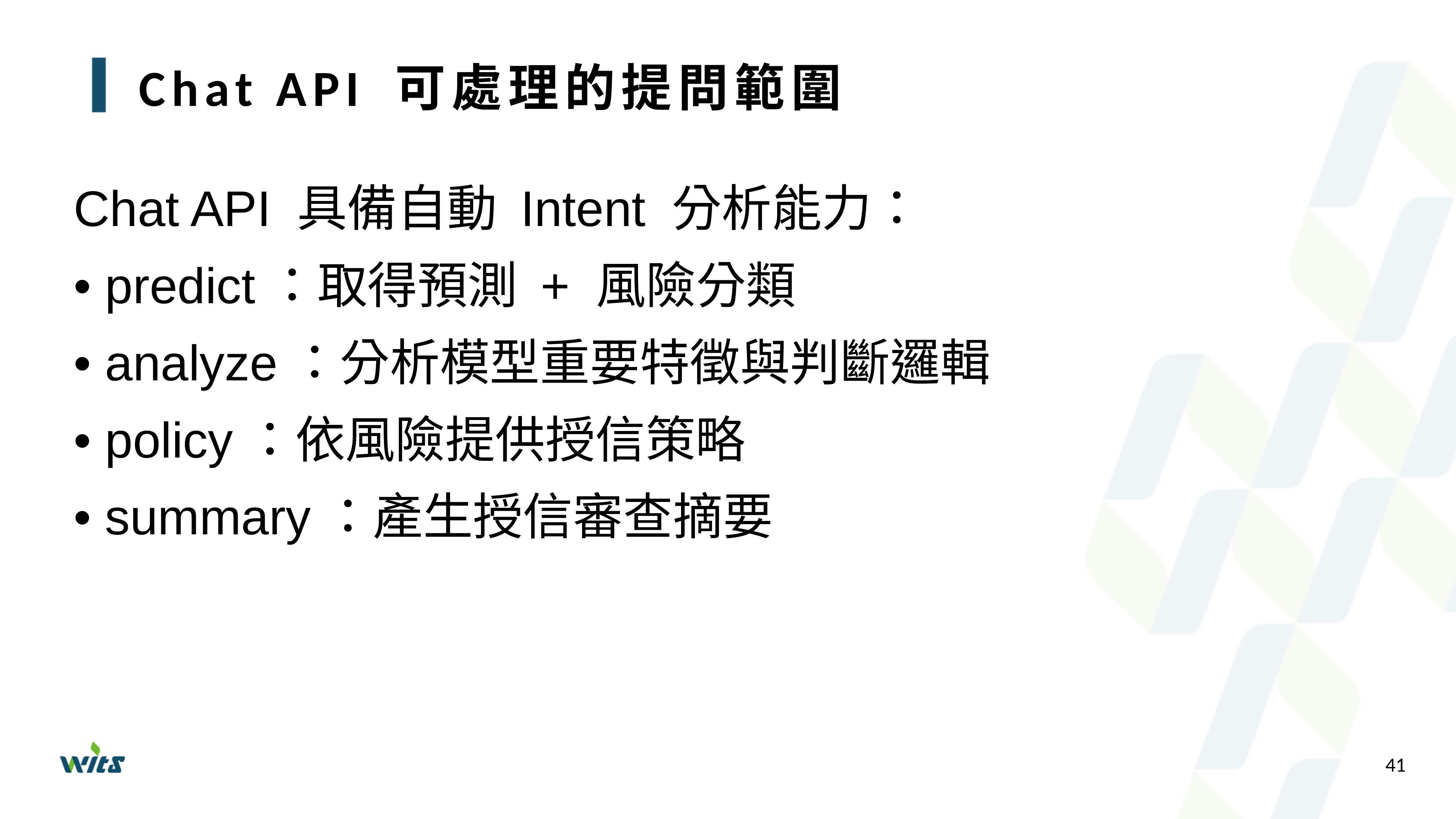

# Chat API 可處理的提問範圍
Chat API 具備自動 Intent 分析能力：
• predict：取得預測 + 風險分類
• analyze：分析模型重要特徵與判斷邏輯
• policy：依風險提供授信策略
• summary：產生授信審查摘要